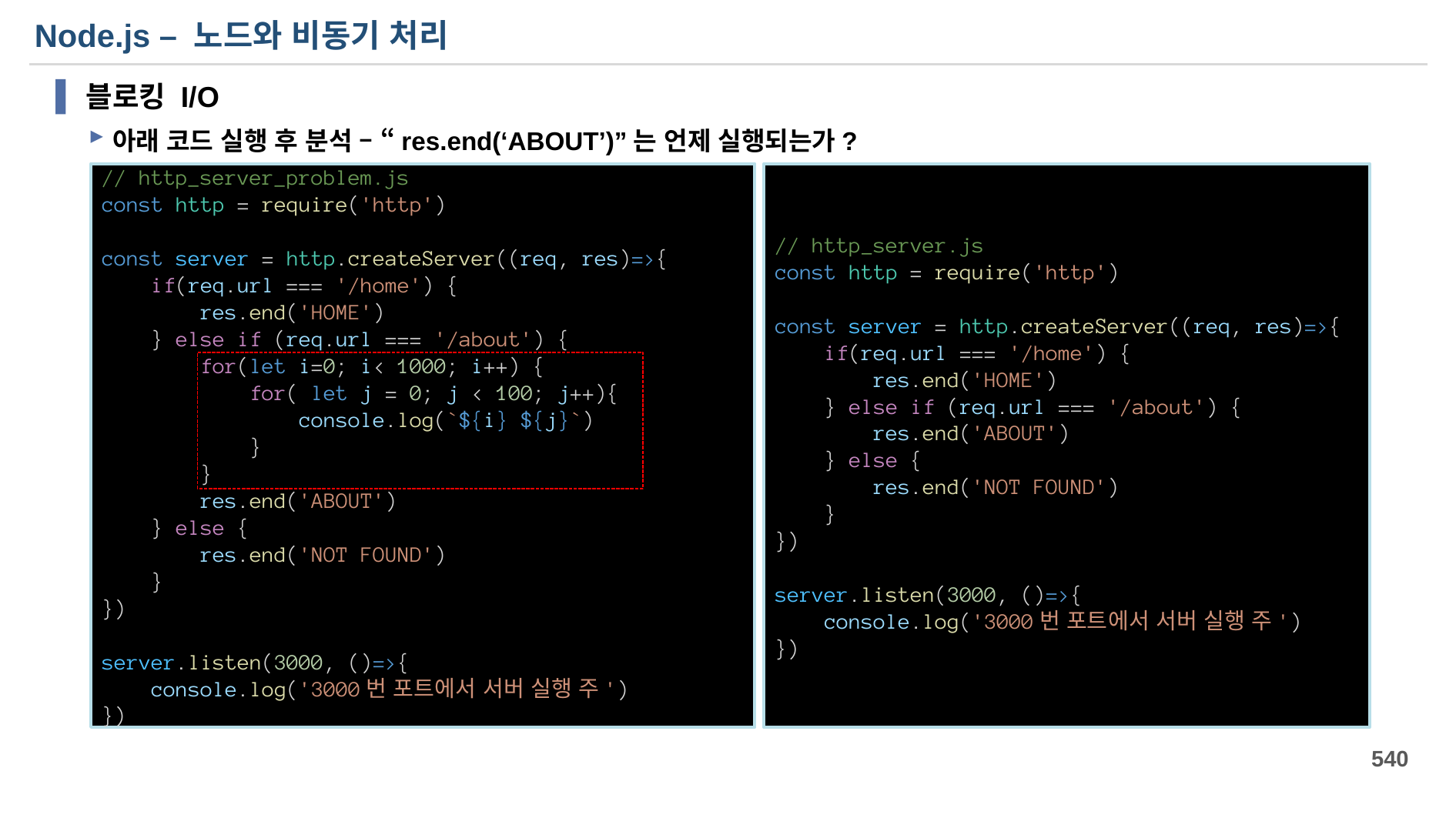

# Node.js – 노드와 비동기 처리
블로킹 I/O
아래 코드 실행 후 분석 – “res.end(‘ABOUT’)”는 언제 실행되는가?
// http_server_problem.js
const http = require('http')
const server = http.createServer((req, res)=>{
    if(req.url === '/home') {
        res.end('HOME')
    } else if (req.url === '/about') {
        for(let i=0; i< 1000; i++) {
            for( let j = 0; j < 100; j++){
                console.log(`${i} ${j}`)
            }
        }
        res.end('ABOUT')
    } else {
        res.end('NOT FOUND')
    }
})
server.listen(3000, ()=>{
    console.log('3000번 포트에서 서버 실행 주')
})
// http_server.js
const http = require('http')
const server = http.createServer((req, res)=>{
    if(req.url === '/home') {
        res.end('HOME')
    } else if (req.url === '/about') {
        res.end('ABOUT')
    } else {
        res.end('NOT FOUND')
    }
})
server.listen(3000, ()=>{
    console.log('3000번 포트에서 서버 실행 주')
})

540